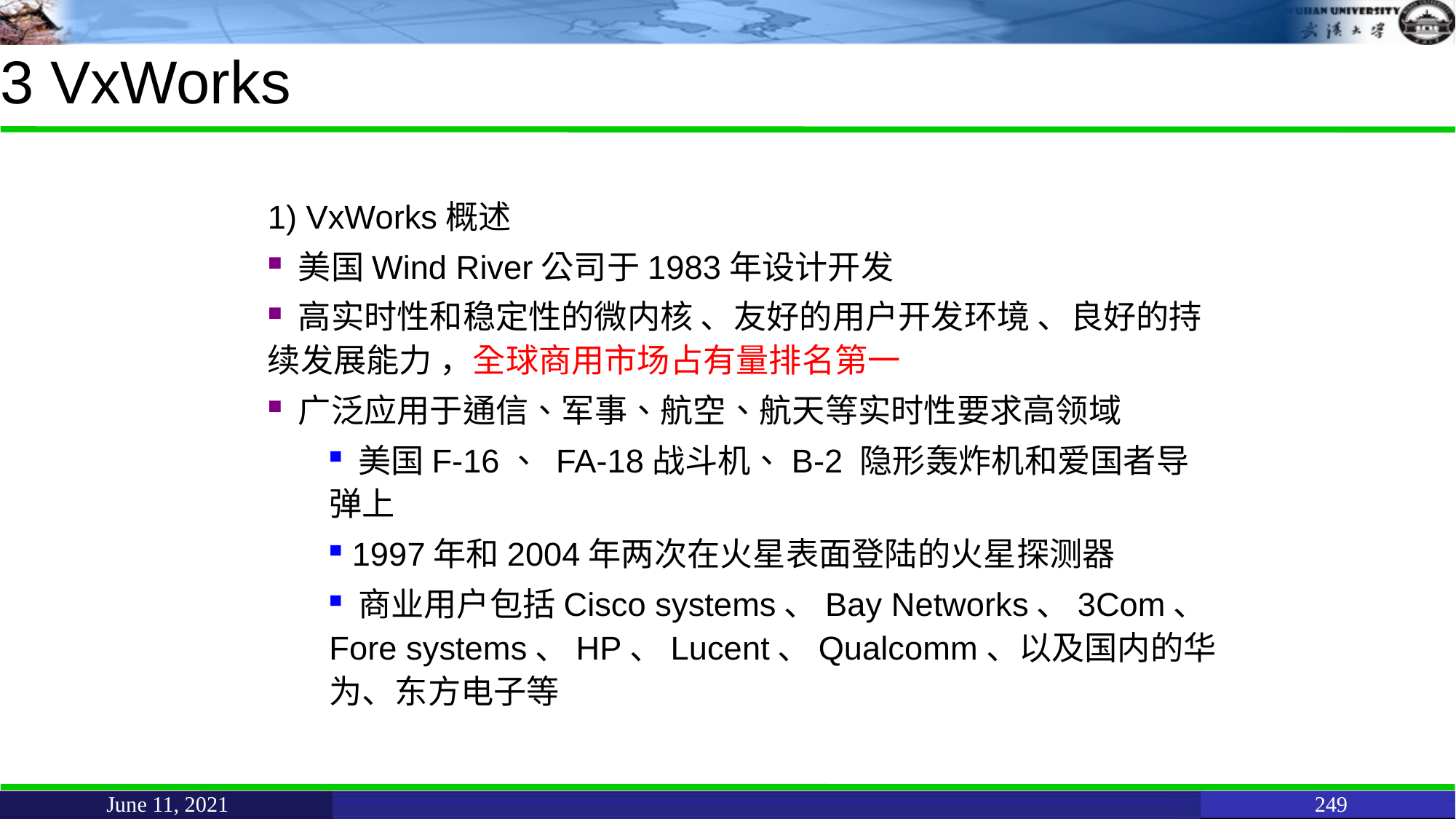

# 3 VxWorks
1) VxWorks概述
 美国Wind River公司于1983年设计开发
 高实时性和稳定性的微内核 、友好的用户开发环境 、良好的持续发展能力 ，全球商用市场占有量排名第一
 广泛应用于通信、军事、航空、航天等实时性要求高领域
 美国F-16、 FA-18战斗机、B-2 隐形轰炸机和爱国者导弹上
 1997年和2004年两次在火星表面登陆的火星探测器
 商业用户包括Cisco systems、Bay Networks、3Com、Fore systems、HP、Lucent、Qualcomm、以及国内的华为、东方电子等
June 11, 2021

249